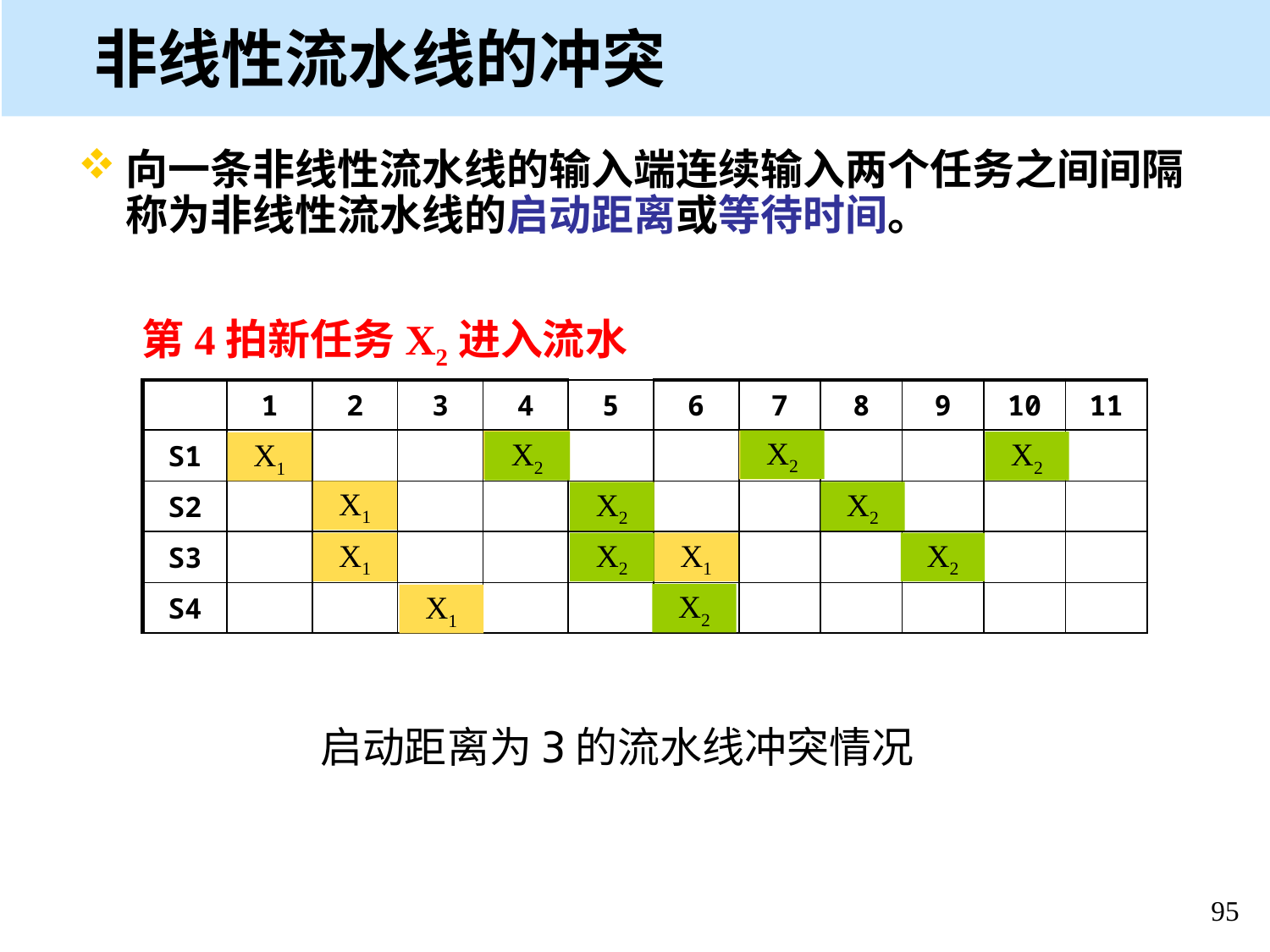

非线性流水线的冲突
向一条非线性流水线的输入端连续输入两个任务之间间隔称为非线性流水线的启动距离或等待时间。
第4拍新任务X2进入流水
|  | 1 | 2 | 3 | 4 | 5 | 6 | 7 | 8 | 9 | 10 | 11 |
| --- | --- | --- | --- | --- | --- | --- | --- | --- | --- | --- | --- |
| S1 |  |  |  |  |  |  |  |  |  |  |  |
| S2 |  |  |  |  |  |  |  |  |  |  |  |
| S3 |  |  |  |  |  |  |  |  |  |  |  |
| S4 |  |  |  |  |  |  |  |  |  |  |  |
X2
X1
X1
X2
X2
X1
X1
X2
X1
X2
X1
X2
X1
X2
X2
X1
启动距离为3的流水线冲突情况